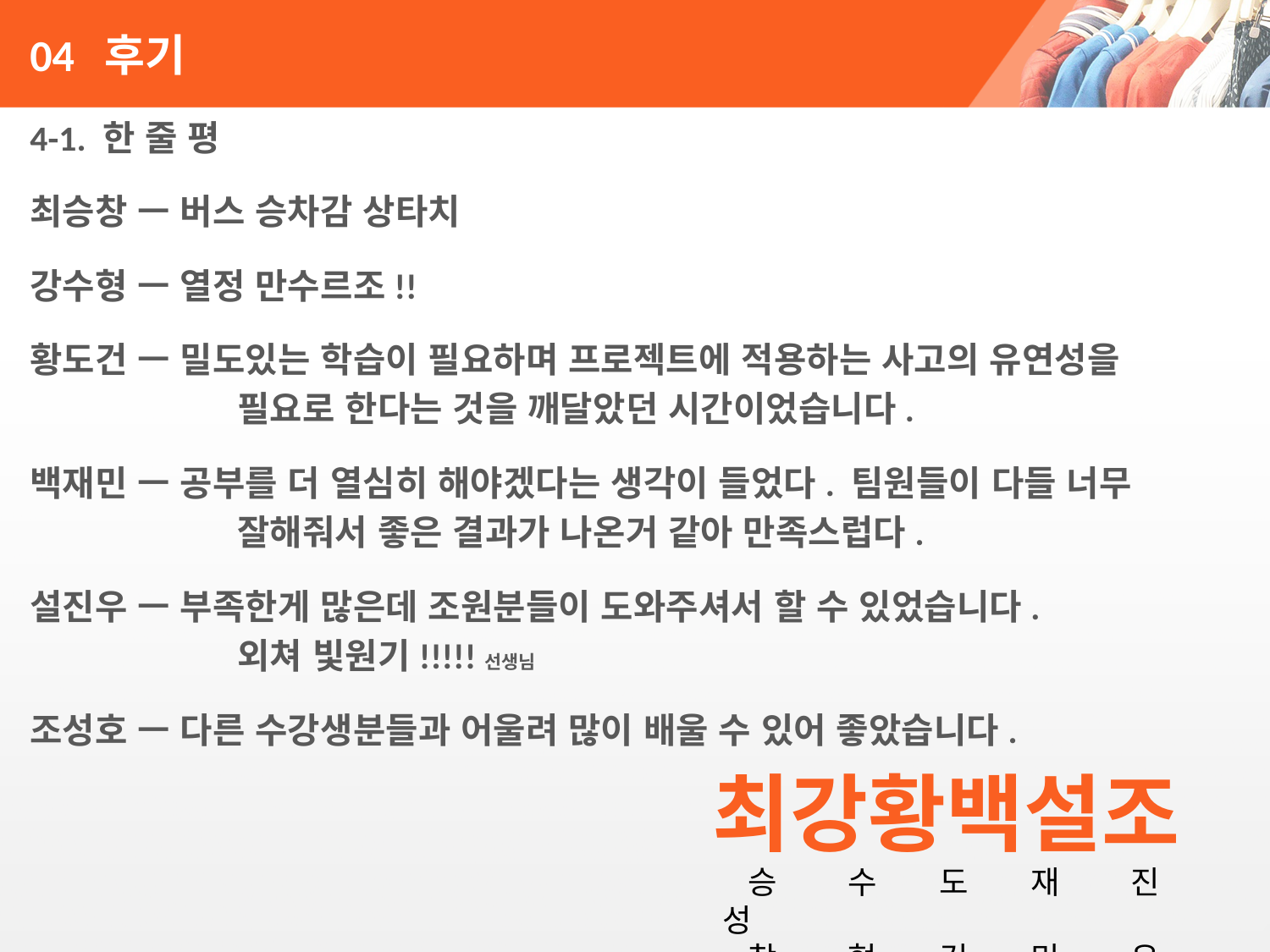

# 04  후기
4-1. 한 줄 평

최승창 ㅡ 버스 승차감 상타치

강수형 ㅡ 열정 만수르조!!

황도건 ㅡ 밀도있는 학습이 필요하며 프로젝트에 적용하는 사고의 유연성을
                    필요로 한다는 것을 깨달았던 시간이었습니다.

백재민 ㅡ 공부를 더 열심히 해야겠다는 생각이 들었다. 팀원들이 다들 너무
                    잘해줘서 좋은 결과가 나온거 같아 만족스럽다.

설진우 ㅡ 부족한게 많은데 조원분들이 도와주셔서 할 수 있었습니다.
                    외쳐 빛원기!!!!!선생님

조성호 ㅡ 다른 수강생분들과 어울려 많이 배울 수 있어 좋았습니다.
최강황백설조
  승        수       도       재        진      성
  창        형       건       민        우      호